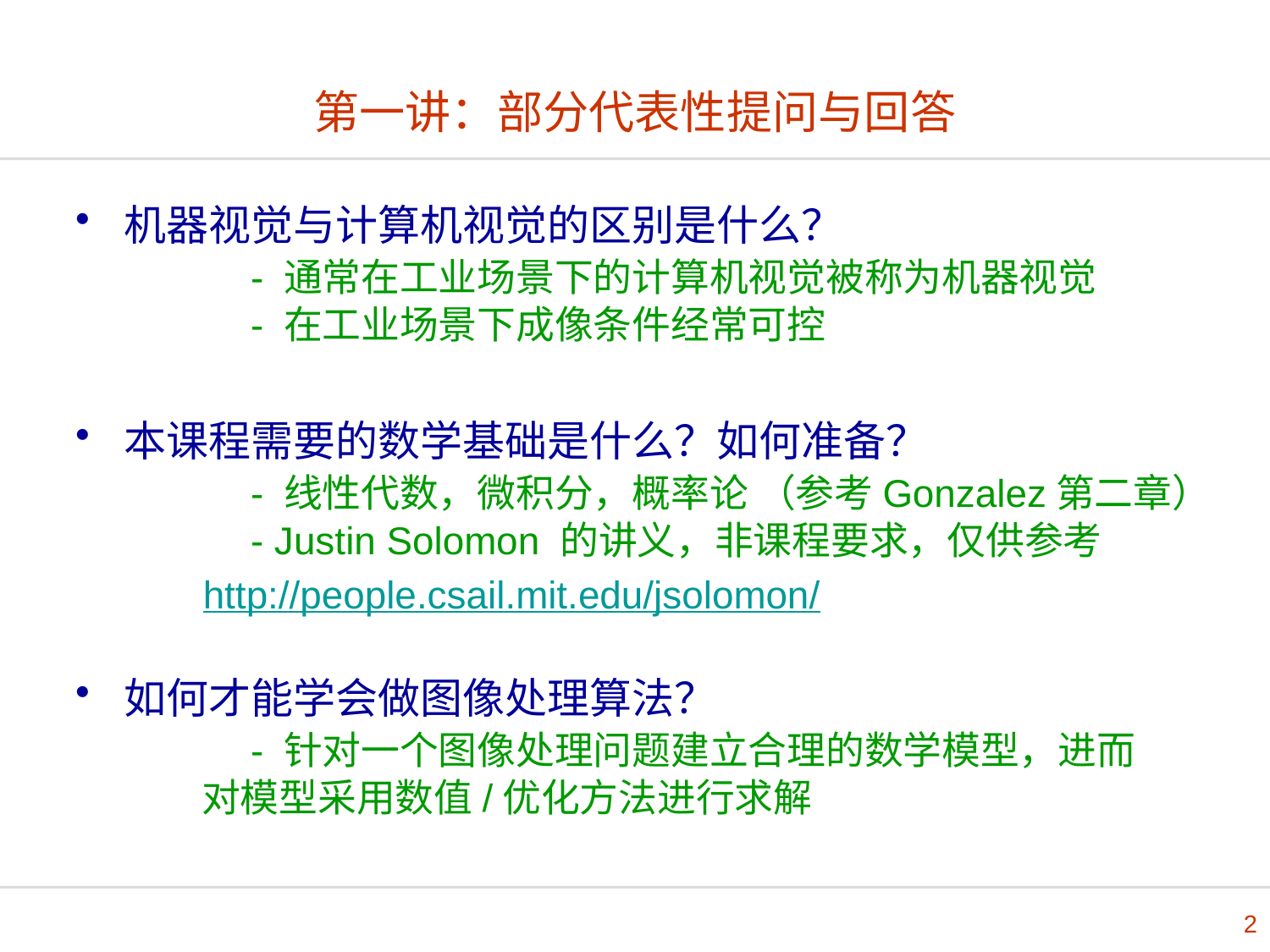

# 第一讲：部分代表性提问与回答
机器视觉与计算机视觉的区别是什么？
	- 通常在工业场景下的计算机视觉被称为机器视觉
	- 在工业场景下成像条件经常可控

本课程需要的数学基础是什么？如何准备？
	- 线性代数，微积分，概率论 （参考Gonzalez第二章）
	- Justin Solomon 的讲义，非课程要求，仅供参考
	http://people.csail.mit.edu/jsolomon/
如何才能学会做图像处理算法？
	- 针对一个图像处理问题建立合理的数学模型，进而
         对模型采用数值/优化方法进行求解
2